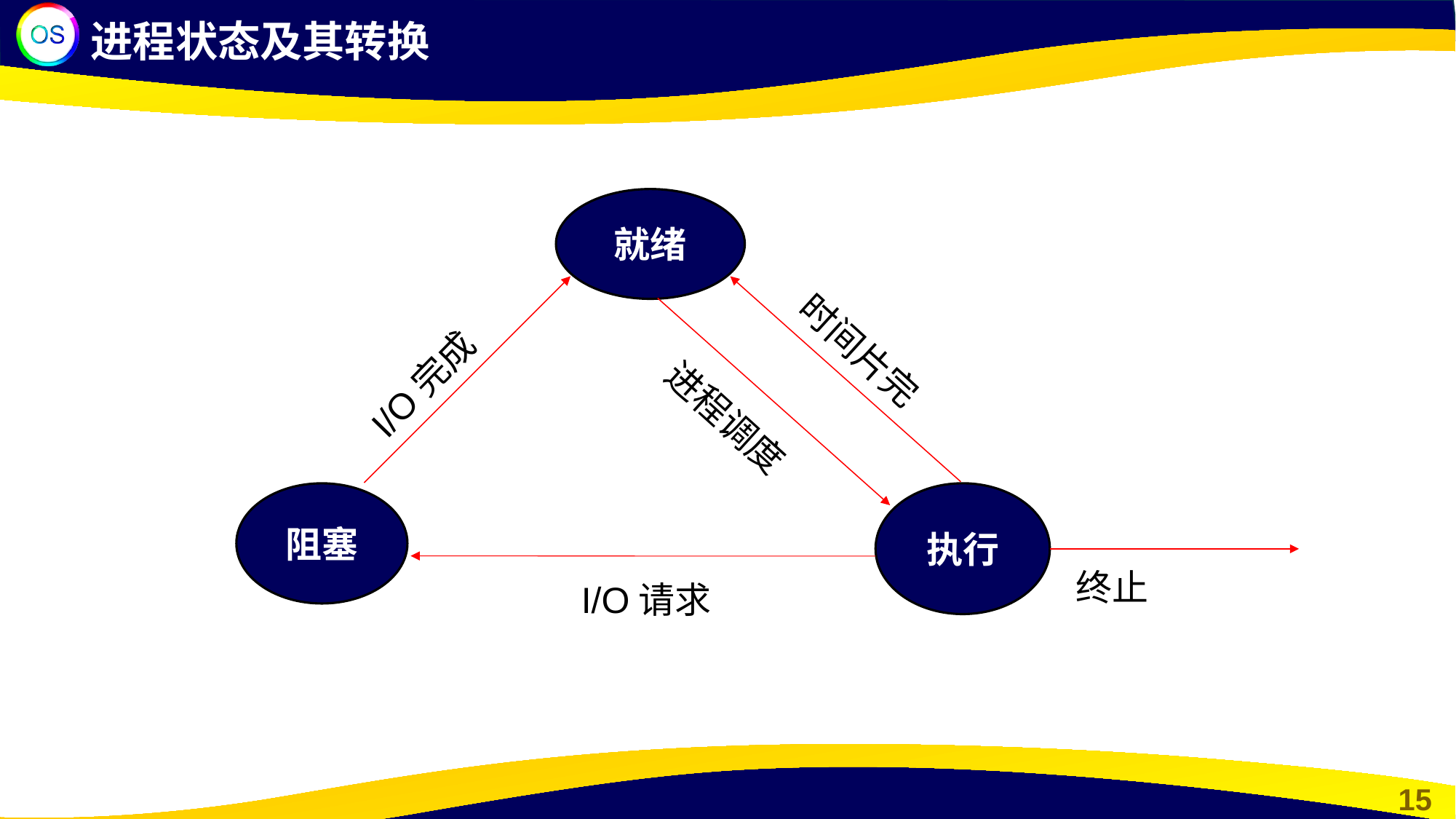

进程状态及其转换
就绪

时间片完
I/O完成
进程调度
阻塞
执行

终止
I/O请求